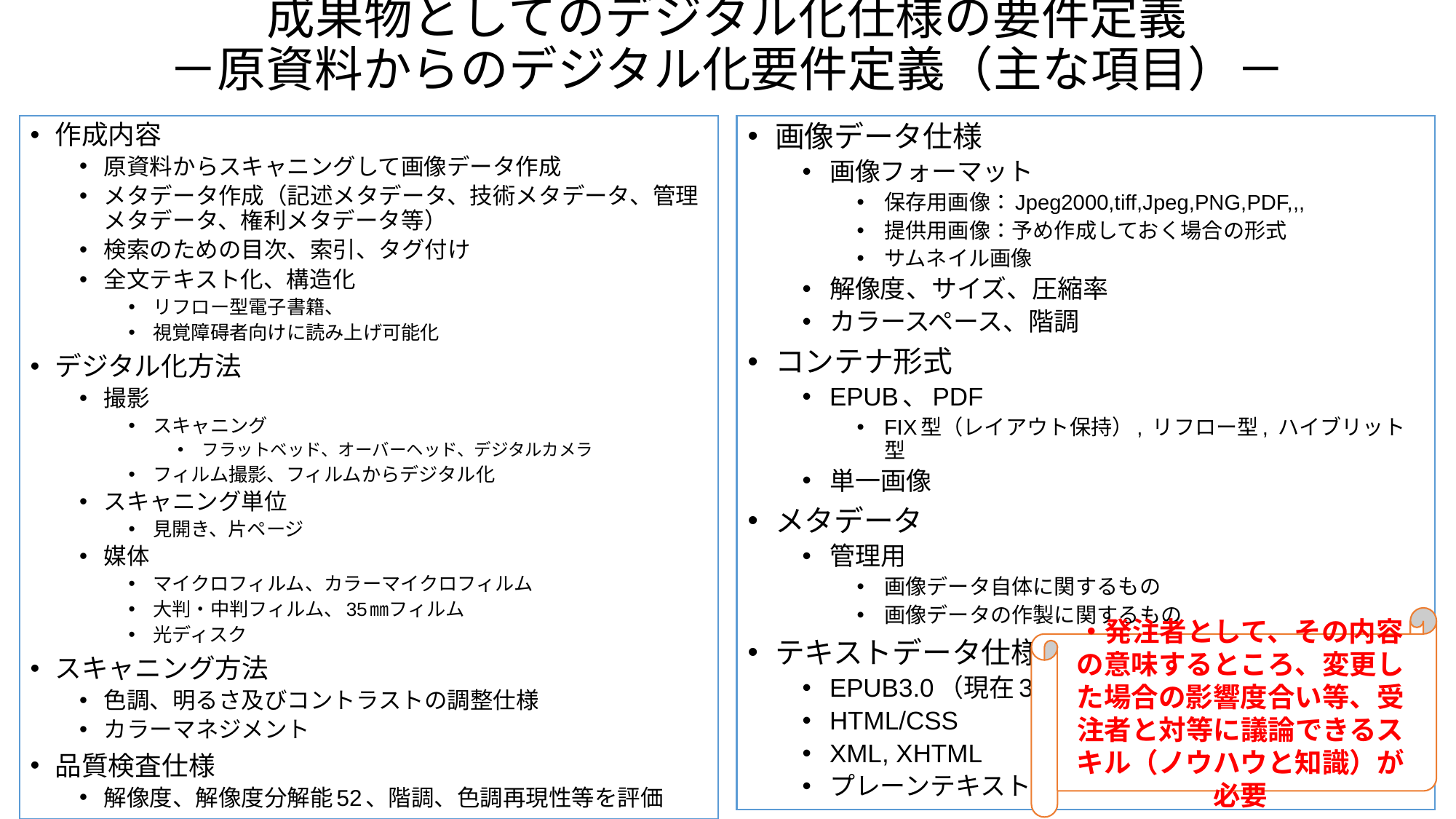

# 成果物としてのデジタル化仕様の要件定義 －原資料からのデジタル化要件定義（主な項目）－
作成内容
原資料からスキャニングして画像データ作成
メタデータ作成（記述メタデータ、技術メタデータ、管理メタデータ、権利メタデータ等）
検索のための目次、索引、タグ付け
全文テキスト化、構造化
リフロー型電子書籍、
視覚障碍者向けに読み上げ可能化
デジタル化方法
撮影
スキャニング
フラットベッド、オーバーヘッド、デジタルカメラ
フィルム撮影、フィルムからデジタル化
スキャニング単位
見開き、片ページ
媒体
マイクロフィルム、カラーマイクロフィルム
大判・中判フィルム、35㎜フィルム
光ディスク
スキャニング方法
色調、明るさ及びコントラストの調整仕様
カラーマネジメント
品質検査仕様
解像度、解像度分解能52、階調、色調再現性等を評価

画像データ仕様
画像フォーマット
保存用画像：Jpeg2000,tiff,Jpeg,PNG,PDF,,,
提供用画像：予め作成しておく場合の形式
サムネイル画像
解像度、サイズ、圧縮率
カラースペース、階調
コンテナ形式
EPUB、PDF
FIX型（レイアウト保持）, リフロー型, ハイブリット型
単一画像
メタデータ
管理用
画像データ自体に関するもの
画像データの作製に関するもの
テキストデータ仕様
EPUB3.0（現在3.1版策定中）
HTML/CSS
XML, XHTML
プレーンテキスト

・発注者として、その内容の意味するところ、変更した場合の影響度合い等、受注者と対等に議論できるスキル（ノウハウと知識）が必要